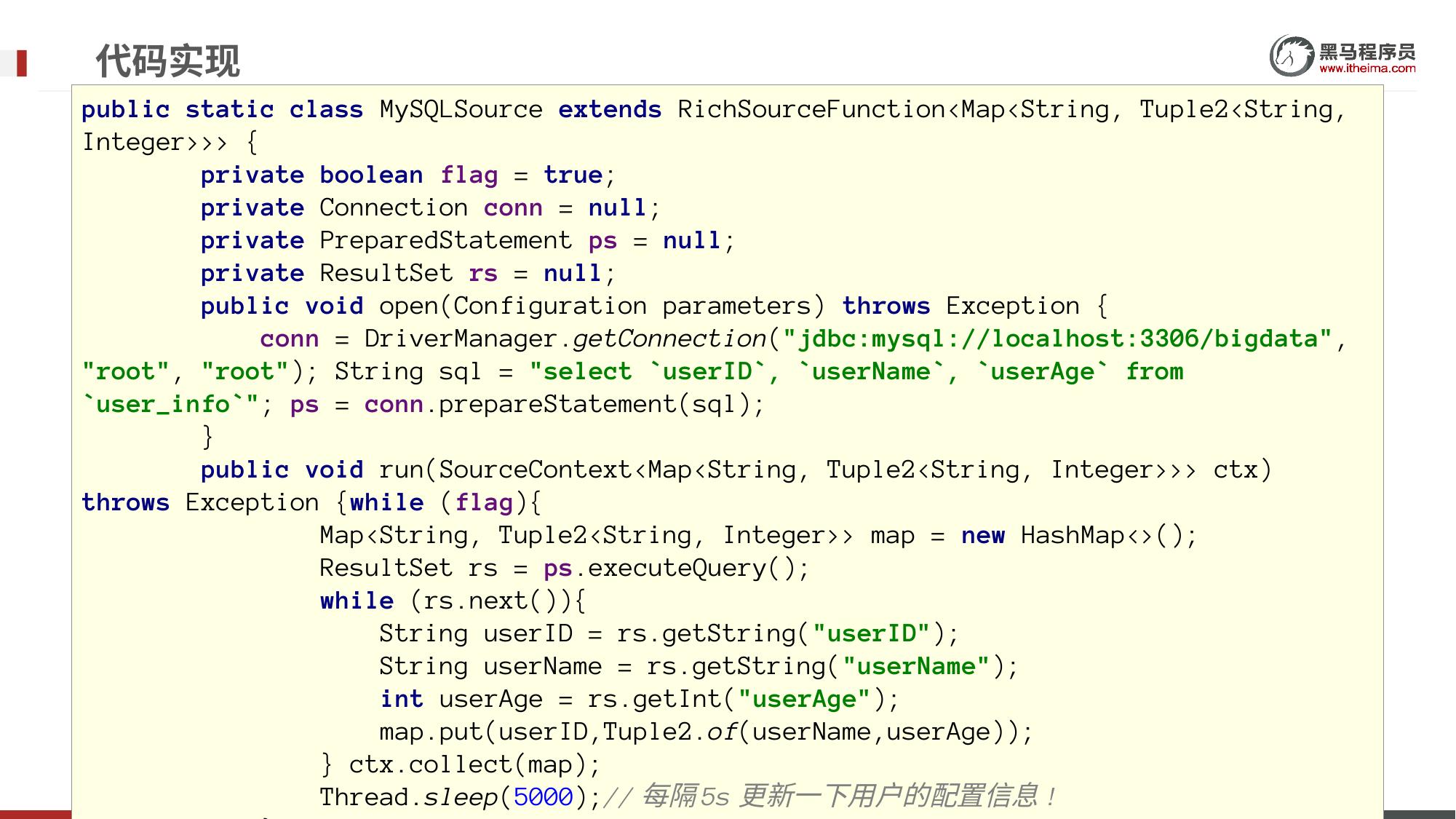

# 代码实现
public static class MySQLSource extends RichSourceFunction<Map<String, Tuple2<String, Integer>>> {
        private boolean flag = true;
        private Connection conn = null;
        private PreparedStatement ps = null;
        private ResultSet rs = null;
        public void open(Configuration parameters) throws Exception {
            conn = DriverManager.getConnection("jdbc:mysql://localhost:3306/bigdata", "root", "root"); String sql = "select `userID`, `userName`, `userAge` from `user_info`"; ps = conn.prepareStatement(sql);
        }
        public void run(SourceContext<Map<String, Tuple2<String, Integer>>> ctx) throws Exception {while (flag){
                Map<String, Tuple2<String, Integer>> map = new HashMap<>();
                ResultSet rs = ps.executeQuery();
                while (rs.next()){
                    String userID = rs.getString("userID");
                    String userName = rs.getString("userName");
                    int userAge = rs.getInt("userAge");
                    map.put(userID,Tuple2.of(userName,userAge));
                } ctx.collect(map);
                Thread.sleep(5000);//每隔5s更新一下用户的配置信息!
            }
        }